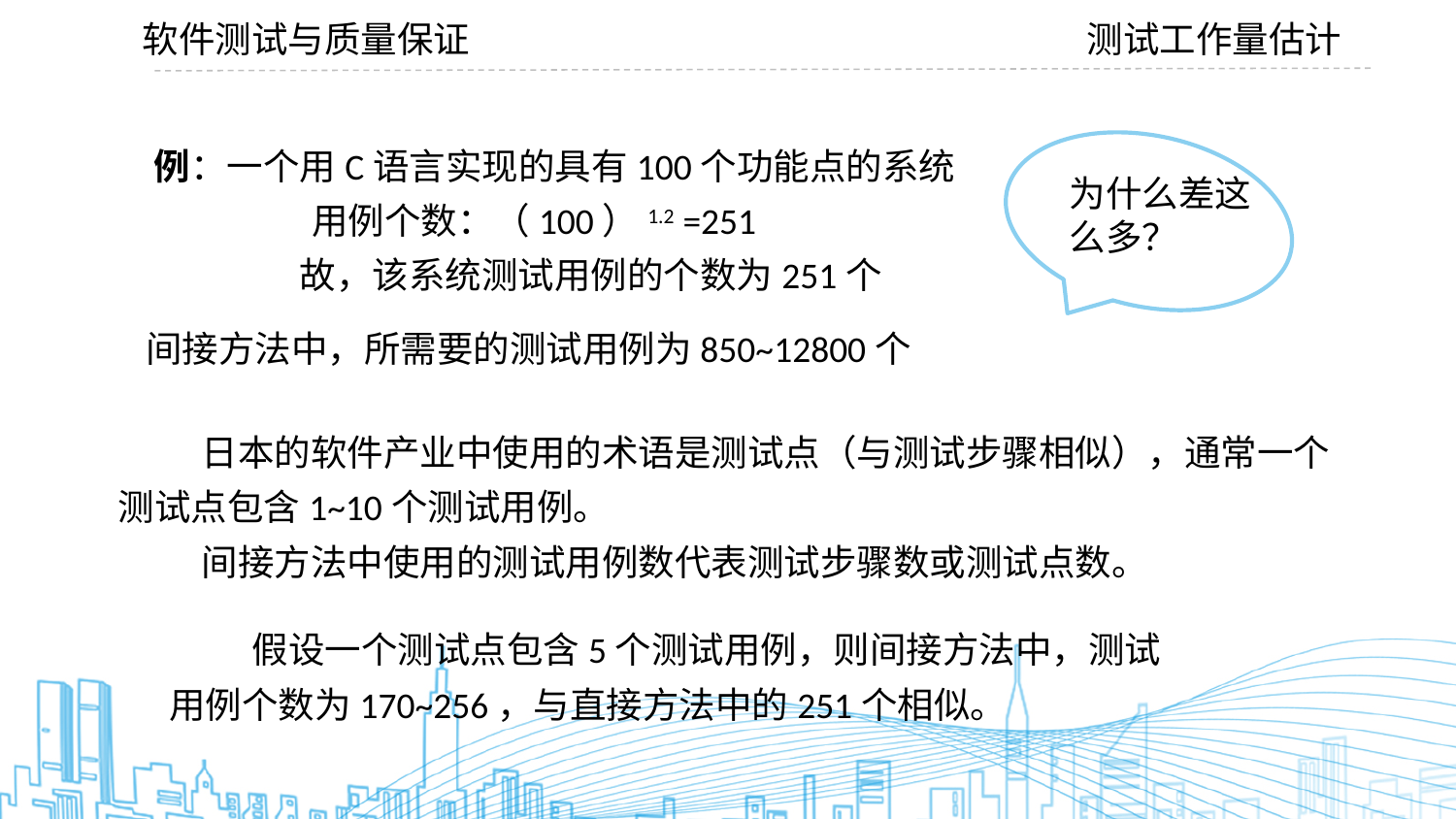

软件测试与质量保证
测试工作量估计
例：一个用C语言实现的具有100个功能点的系统
                  用例个数：（100）1.2 =251
	故，该系统测试用例的个数为251个

为什么差这么多？
间接方法中，所需要的测试用例为850~12800个
         日本的软件产业中使用的术语是测试点（与测试步骤相似），通常一个测试点包含1~10个测试用例。
         间接方法中使用的测试用例数代表测试步骤数或测试点数。
         假设一个测试点包含5个测试用例，则间接方法中，测试用例个数为170~256，与直接方法中的251个相似。